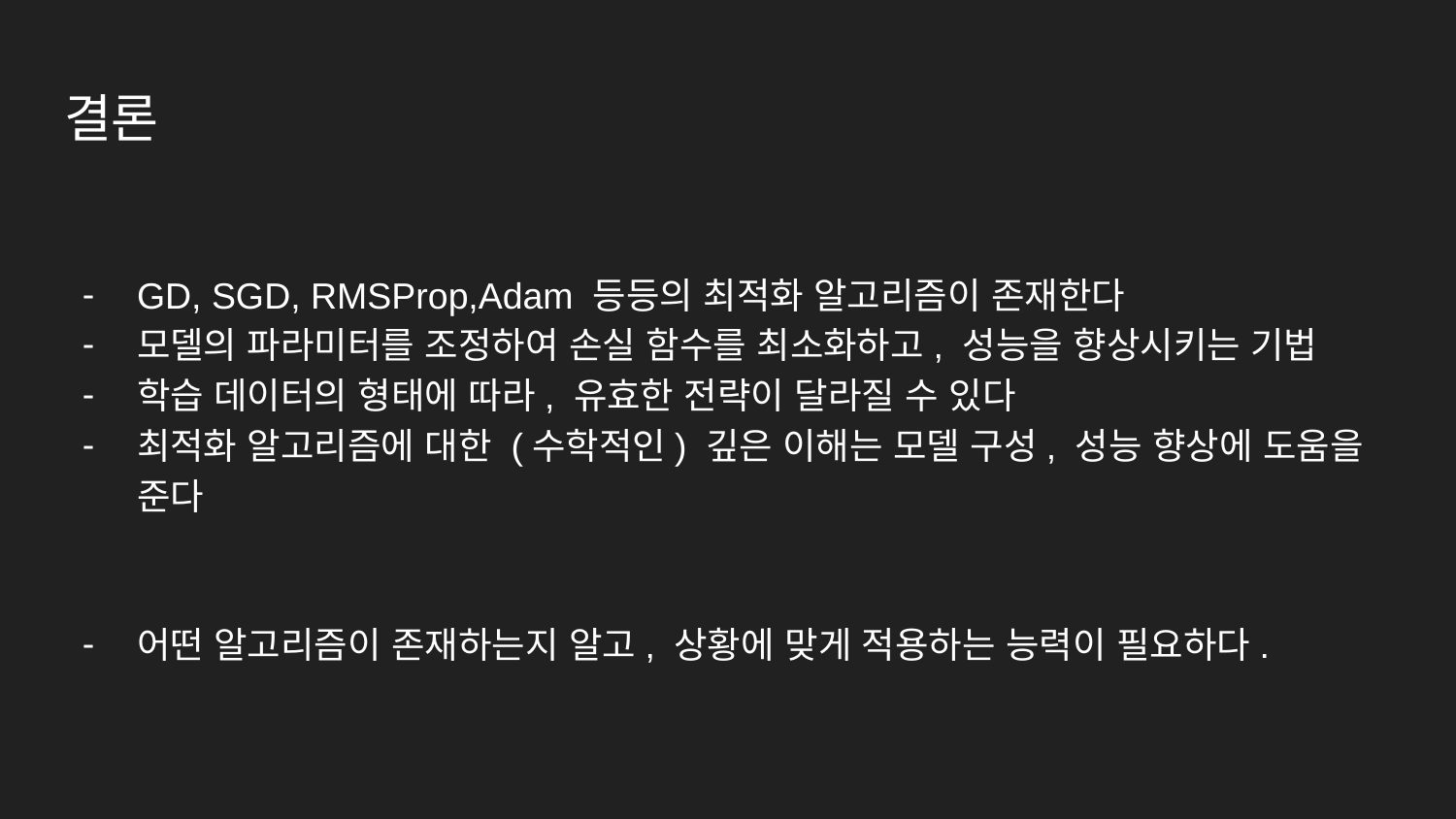

# 결론

GD, SGD, RMSProp,Adam 등등의 최적화 알고리즘이 존재한다
모델의 파라미터를 조정하여 손실 함수를 최소화하고, 성능을 향상시키는 기법
학습 데이터의 형태에 따라, 유효한 전략이 달라질 수 있다
최적화 알고리즘에 대한 (수학적인) 깊은 이해는 모델 구성, 성능 향상에 도움을 준다

어떤 알고리즘이 존재하는지 알고, 상황에 맞게 적용하는 능력이 필요하다.